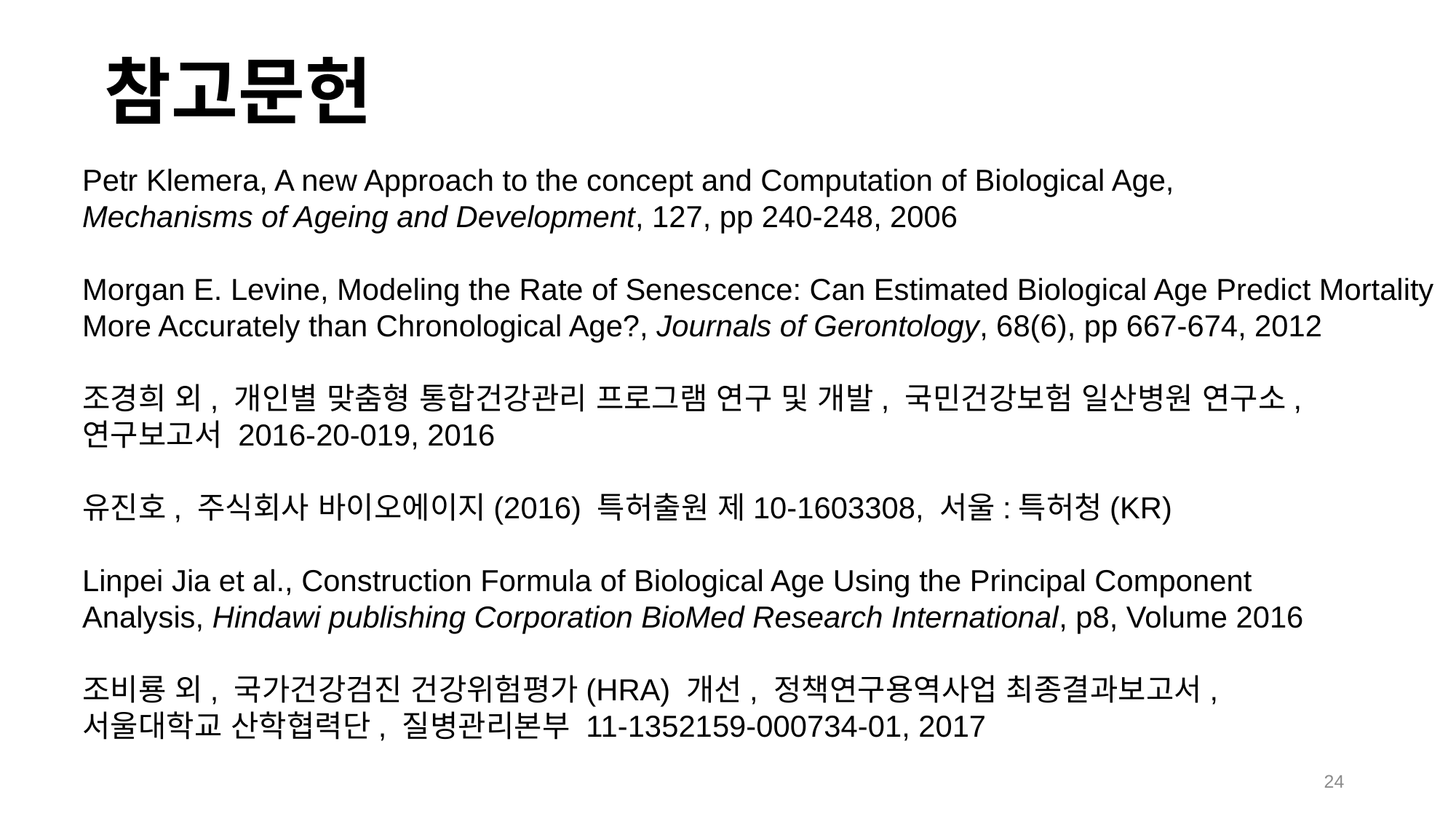

참고문헌
Petr Klemera, A new Approach to the concept and Computation of Biological Age,
Mechanisms of Ageing and Development, 127, pp 240-248, 2006

Morgan E. Levine, Modeling the Rate of Senescence: Can Estimated Biological Age Predict Mortality
More Accurately than Chronological Age?, Journals of Gerontology, 68(6), pp 667-674, 2012

조경희 외, 개인별 맞춤형 통합건강관리 프로그램 연구 및 개발, 국민건강보험 일산병원 연구소,
연구보고서 2016-20-019, 2016

유진호, 주식회사 바이오에이지(2016) 특허출원 제10-1603308, 서울:특허청(KR)

Linpei Jia et al., Construction Formula of Biological Age Using the Principal Component
Analysis, Hindawi publishing Corporation BioMed Research International, p8, Volume 2016

조비룡 외, 국가건강검진 건강위험평가(HRA) 개선, 정책연구용역사업 최종결과보고서,
서울대학교 산학협력단, 질병관리본부 11-1352159-000734-01, 2017
24